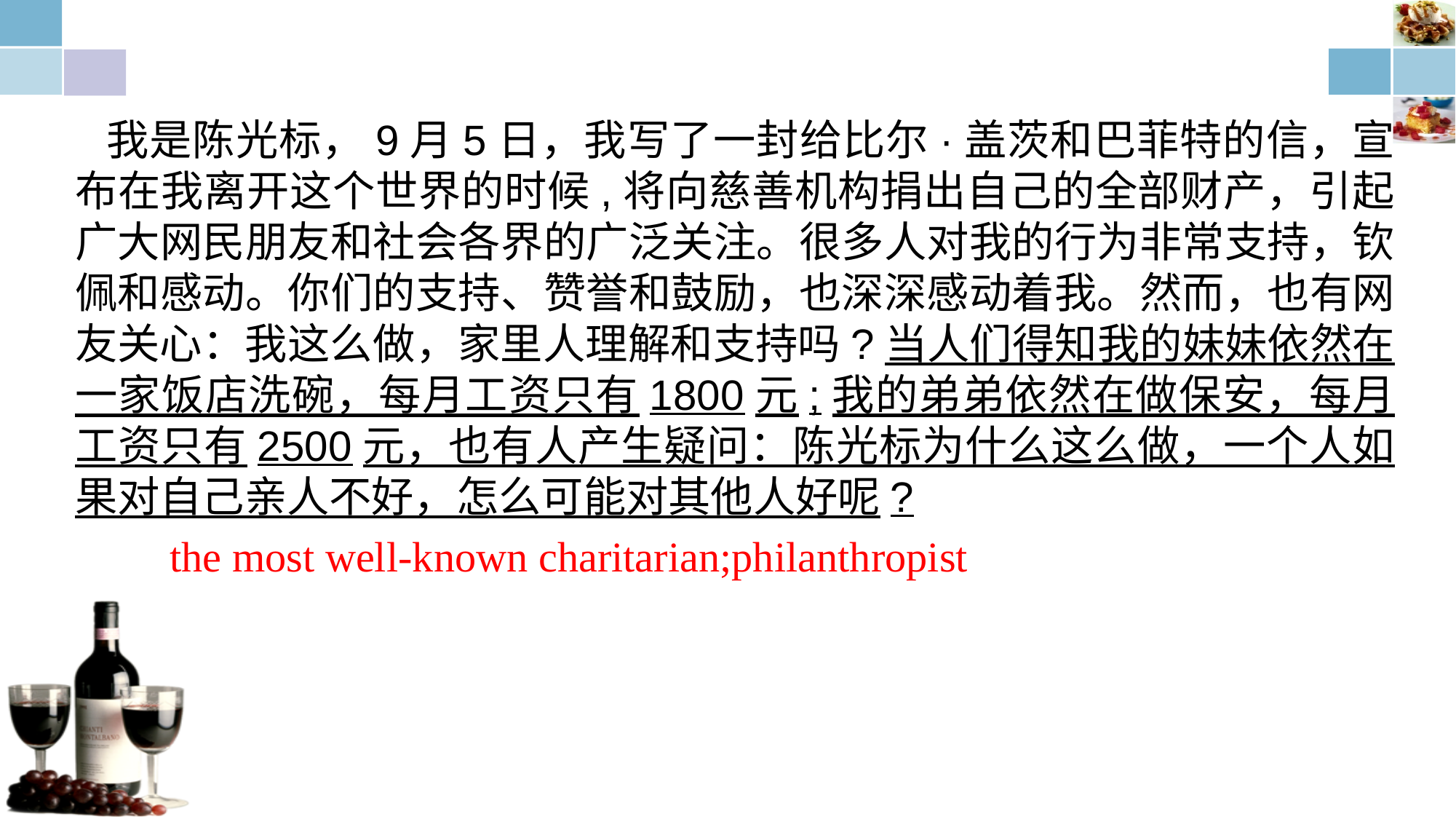

我是陈光标，9月5日，我写了一封给比尔·盖茨和巴菲特的信，宣布在我离开这个世界的时候,将向慈善机构捐出自己的全部财产，引起广大网民朋友和社会各界的广泛关注。很多人对我的行为非常支持，钦佩和感动。你们的支持、赞誉和鼓励，也深深感动着我。然而，也有网友关心：我这么做，家里人理解和支持吗?当人们得知我的妹妹依然在一家饭店洗碗，每月工资只有1800元;我的弟弟依然在做保安，每月工资只有2500元，也有人产生疑问：陈光标为什么这么做，一个人如果对自己亲人不好，怎么可能对其他人好呢?
         the most well-known charitarian;philanthropist